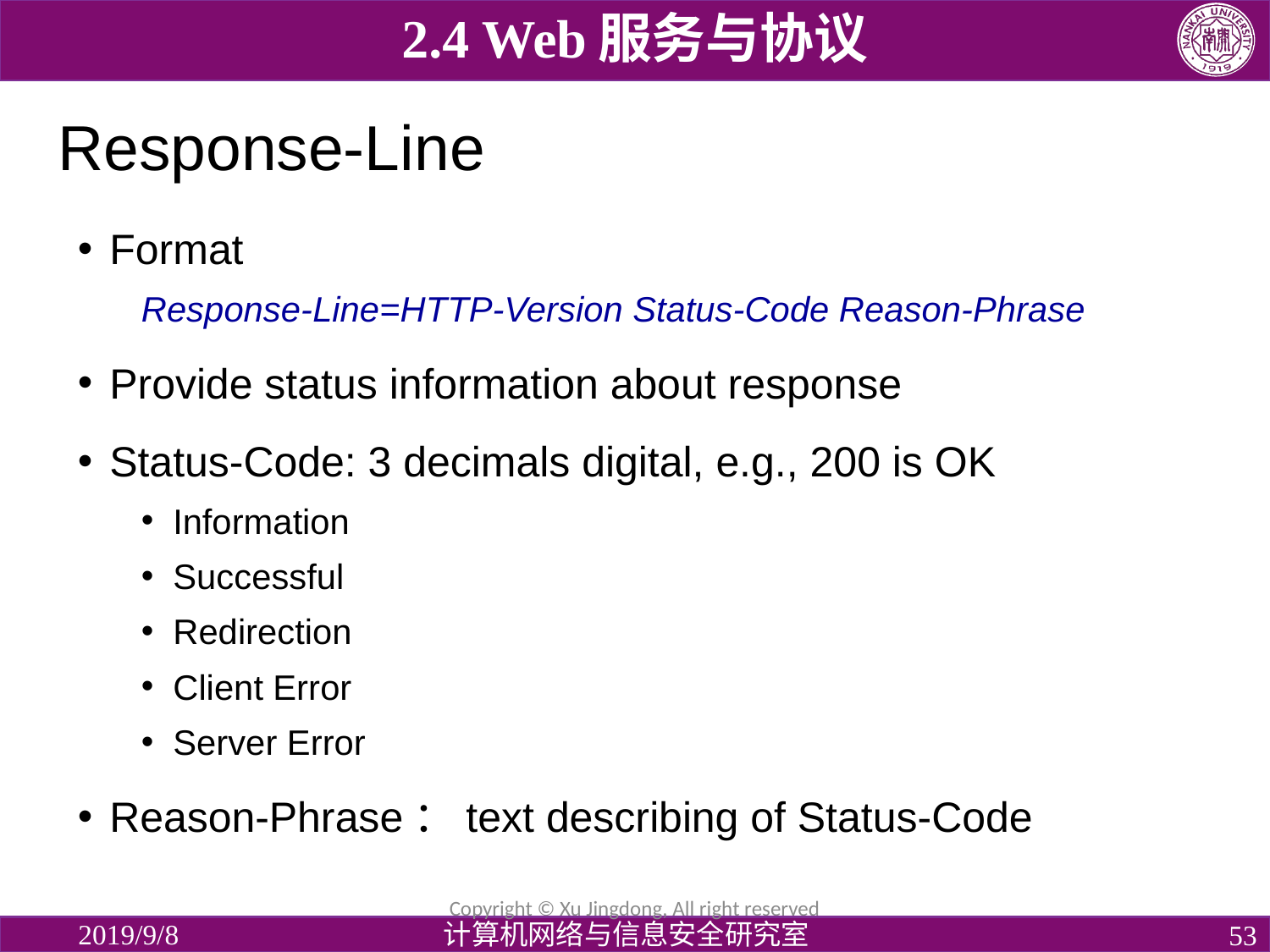

2.4 Web服务与协议
# Response-Line
Format
Response-Line=HTTP-Version Status-Code Reason-Phrase
Provide status information about response
Status-Code: 3 decimals digital, e.g., 200 is OK
Information
Successful
Redirection
Client Error
Server Error
Reason-Phrase：text describing of Status-Code
Copyright © Xu Jingdong, All right reserved